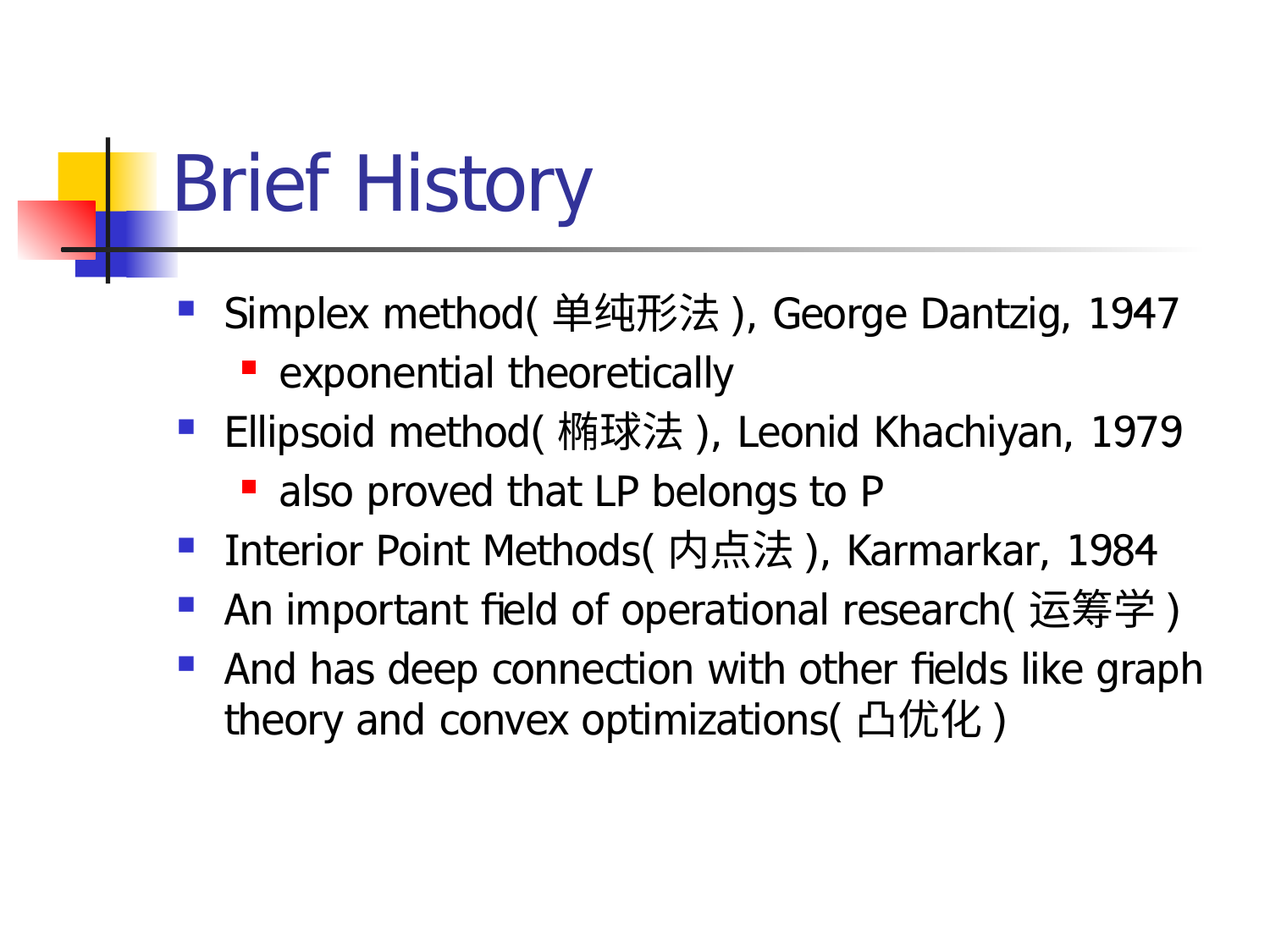

# Brief History
Simplex method(单纯形法), George Dantzig, 1947
exponential theoretically
Ellipsoid method(椭球法), Leonid Khachiyan, 1979
also proved that LP belongs to P
Interior Point Methods(内点法), Karmarkar, 1984
An important field of operational research(运筹学)
And has deep connection with other fields like graph theory and convex optimizations(凸优化)